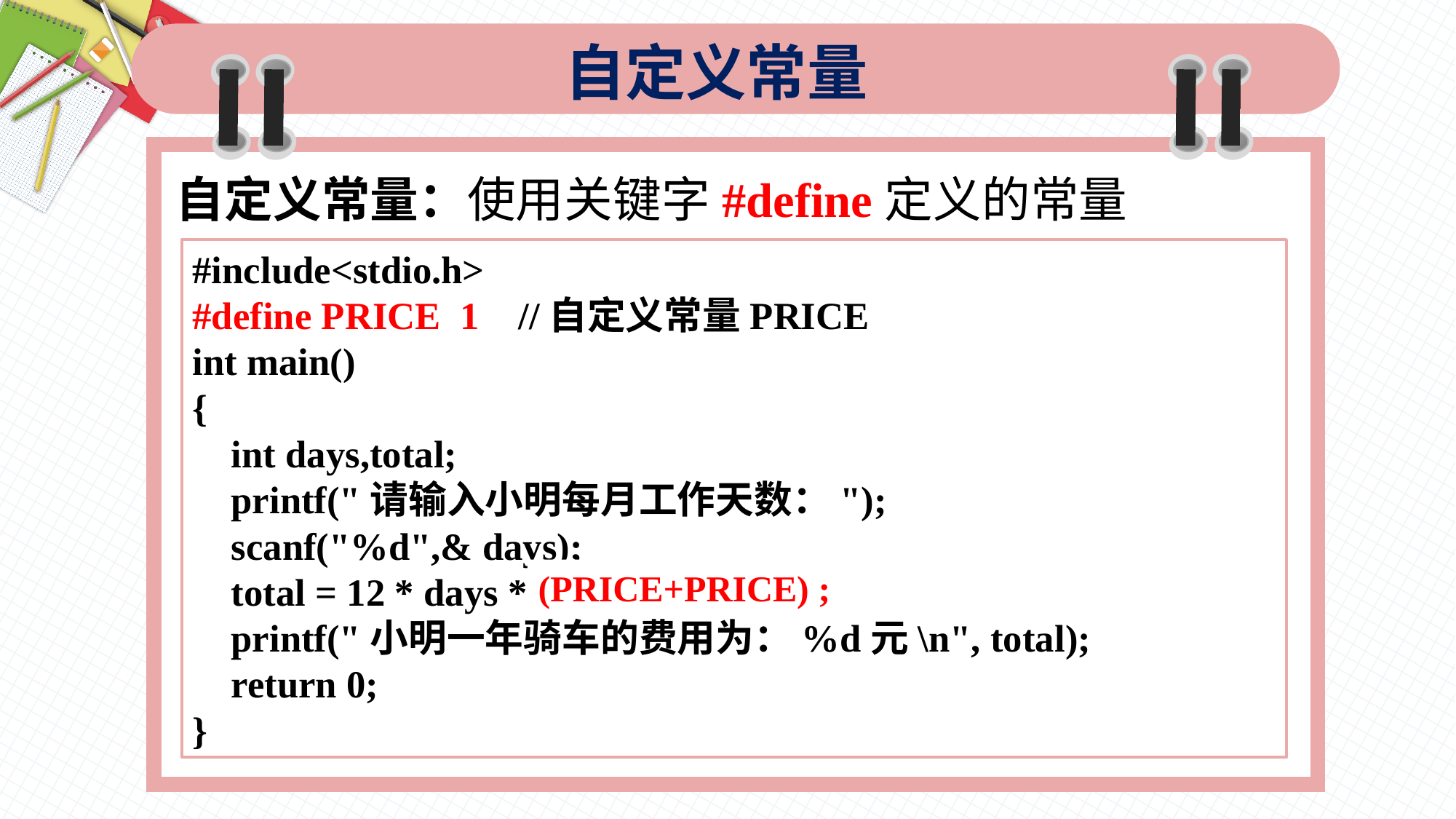

自定义常量
自定义常量：使用关键字#define定义的常量

#include<stdio.h>
#define PRICE  1    //自定义常量PRICE
int main()
{
    int days,total;
    printf("请输入小明每月工作天数：");
    scanf("%d",& days);
    total = 12 * days *(1+1);
    printf("小明一年骑车的费用为：%d元\n", total);
    return 0;
}
(PRICE+PRICE) ;